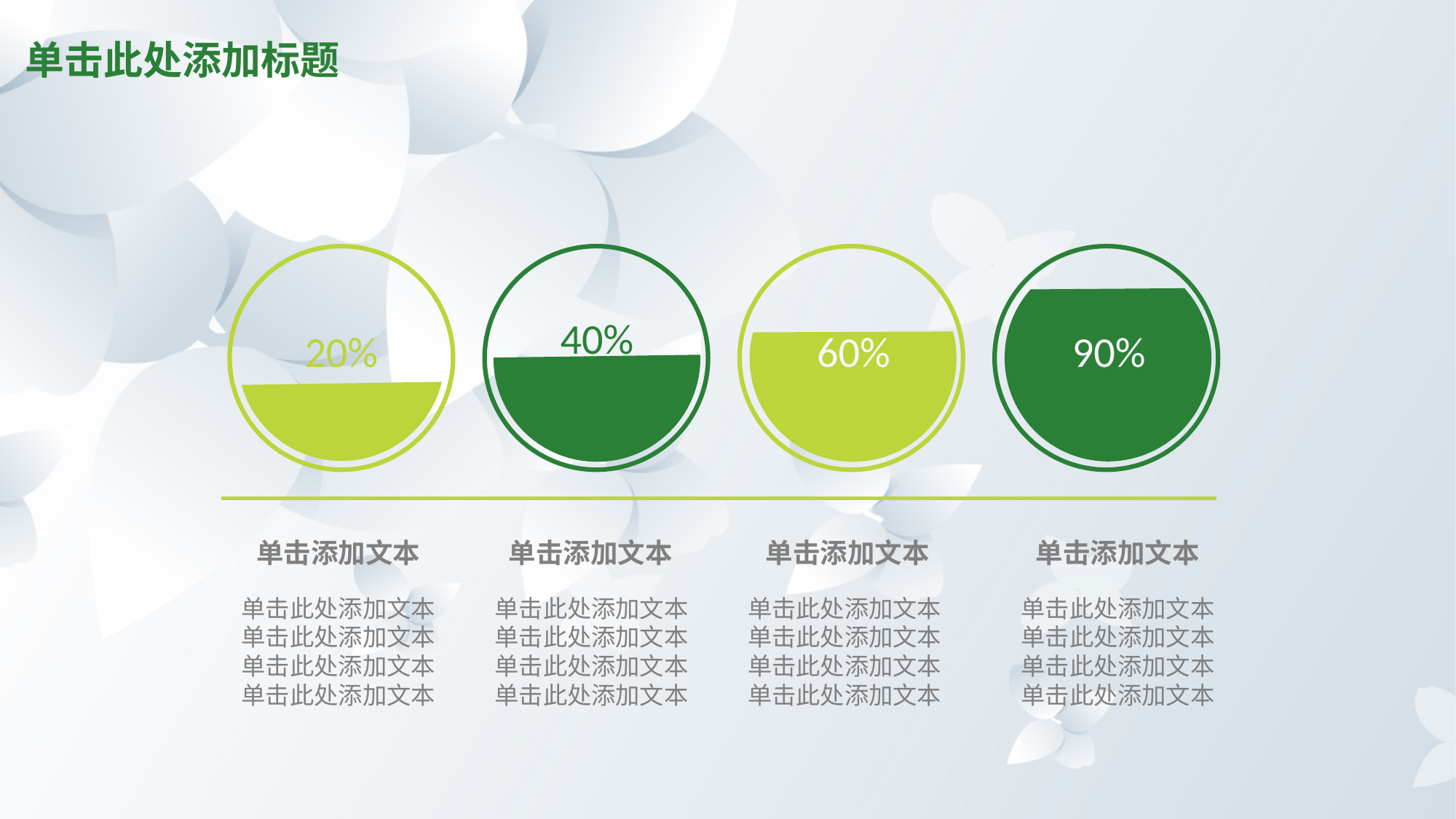

# 单击此处添加标题

20%

40%

60%

90%
单击添加文本
单击此处添加文本
单击此处添加文本
单击此处添加文本
单击此处添加文本
单击添加文本
单击此处添加文本
单击此处添加文本
单击此处添加文本
单击此处添加文本
单击添加文本
单击此处添加文本
单击此处添加文本
单击此处添加文本
单击此处添加文本
单击添加文本
单击此处添加文本
单击此处添加文本
单击此处添加文本
单击此处添加文本